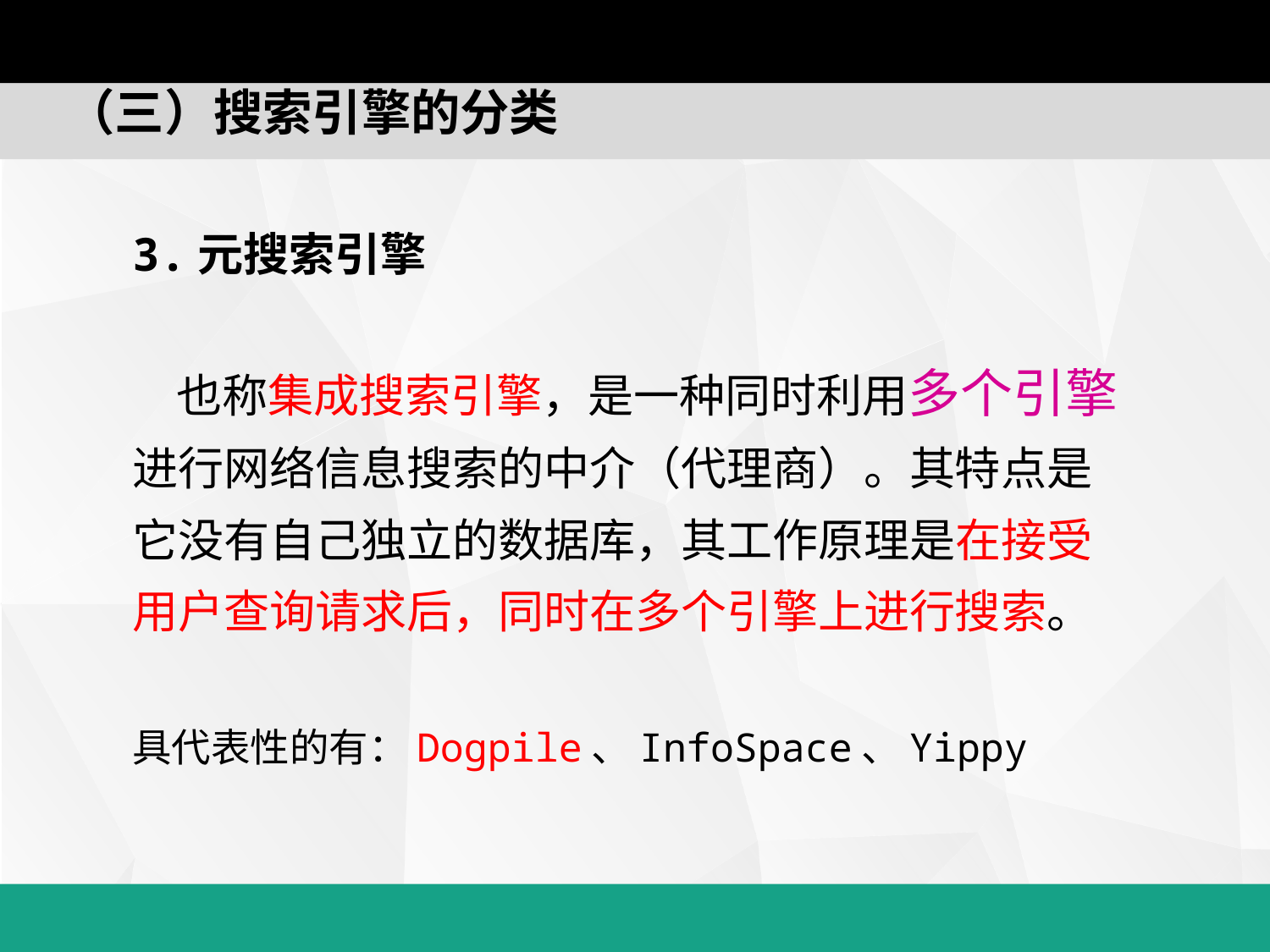

（三）搜索引擎的分类

3.元搜索引擎

    也称集成搜索引擎，是一种同时利用多个引擎进行网络信息搜索的中介（代理商）。其特点是它没有自己独立的数据库，其工作原理是在接受用户查询请求后，同时在多个引擎上进行搜索。

具代表性的有：Dogpile、InfoSpace、Yippy